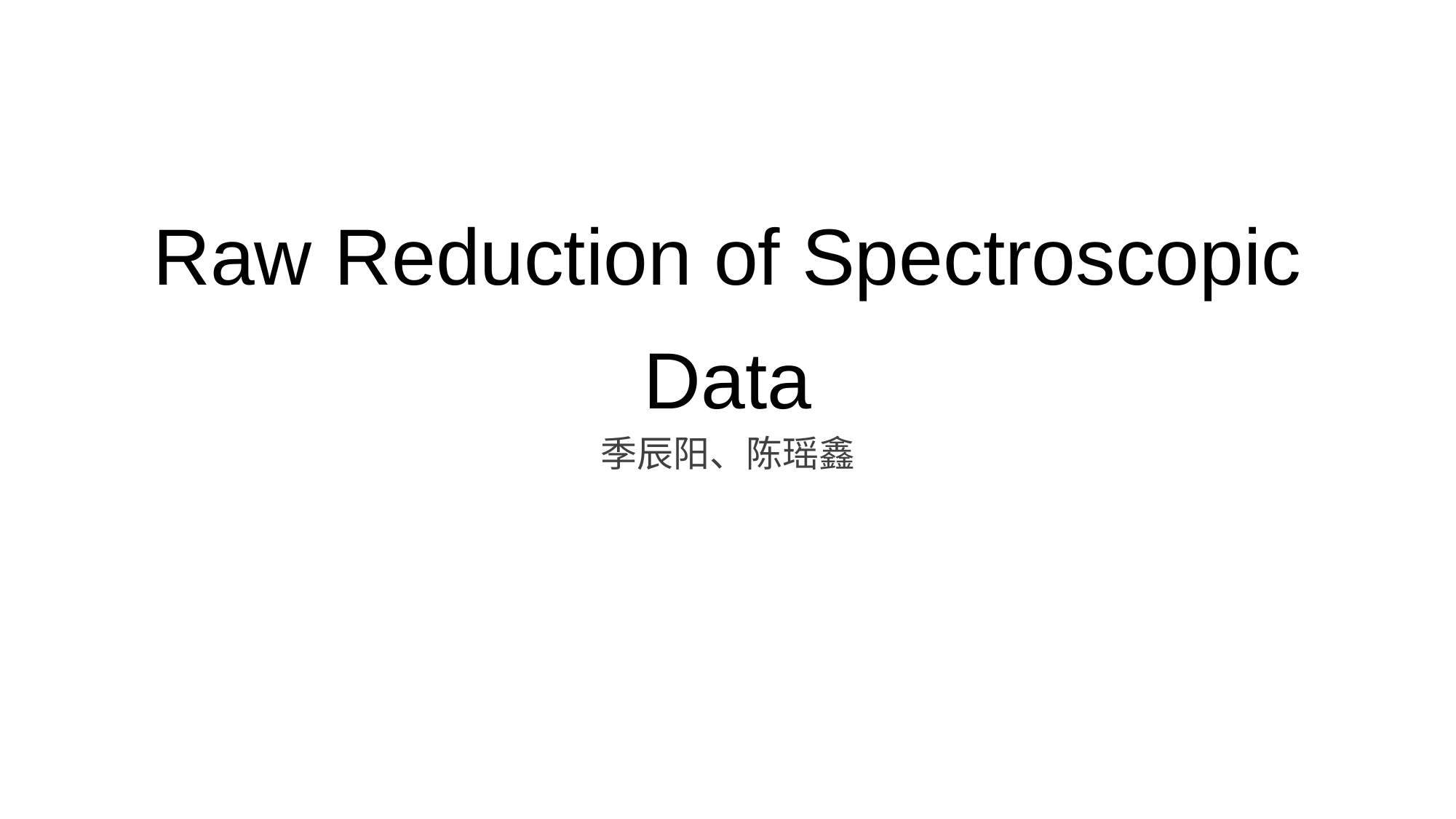

# Raw Reduction of Spectroscopic Data
季辰阳、陈瑶鑫